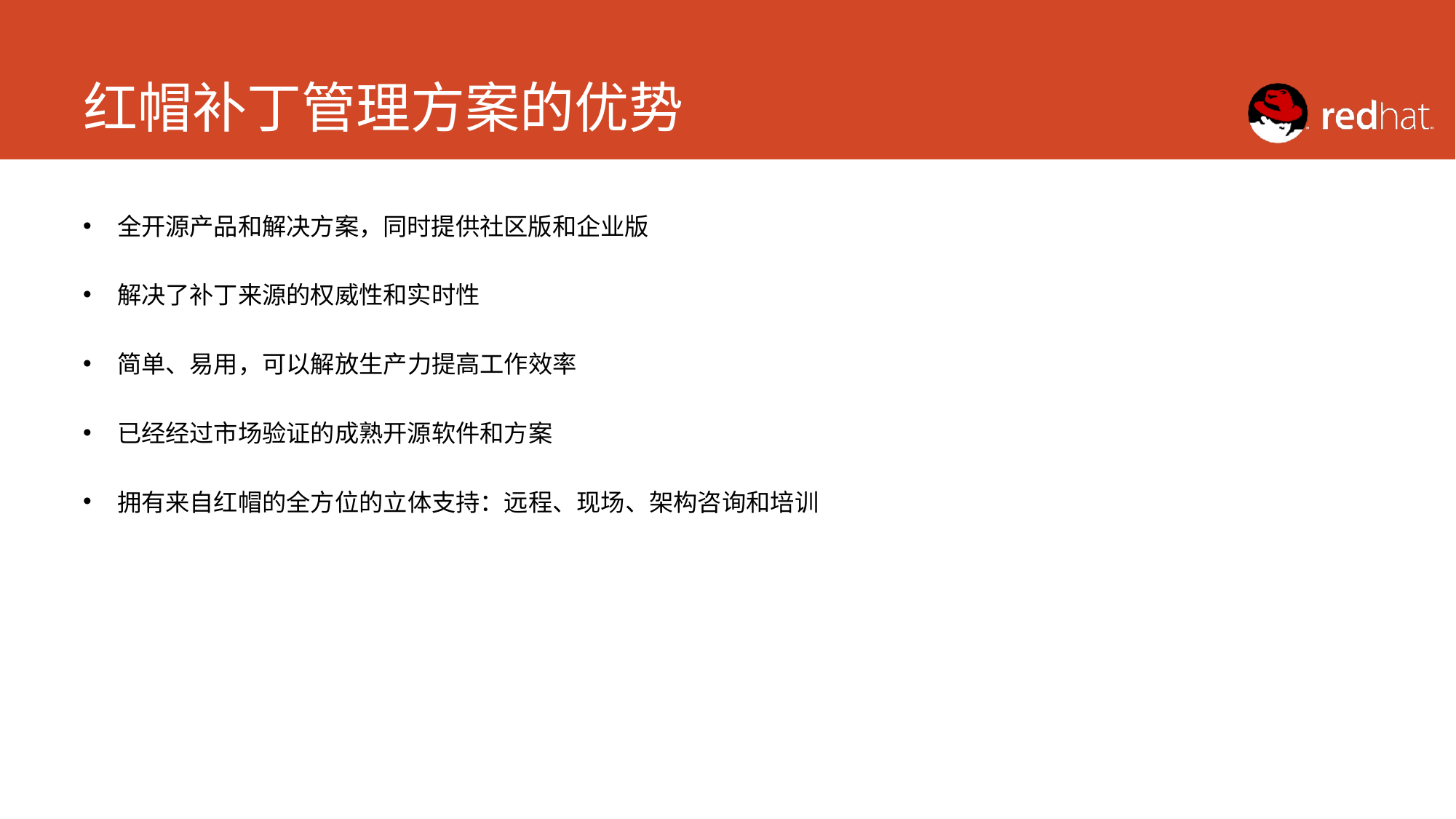

# 红帽补丁管理方案的优势
全开源产品和解决方案，同时提供社区版和企业版
解决了补丁来源的权威性和实时性
简单、易用，可以解放生产力提高工作效率
已经经过市场验证的成熟开源软件和方案
拥有来自红帽的全方位的立体支持：远程、现场、架构咨询和培训